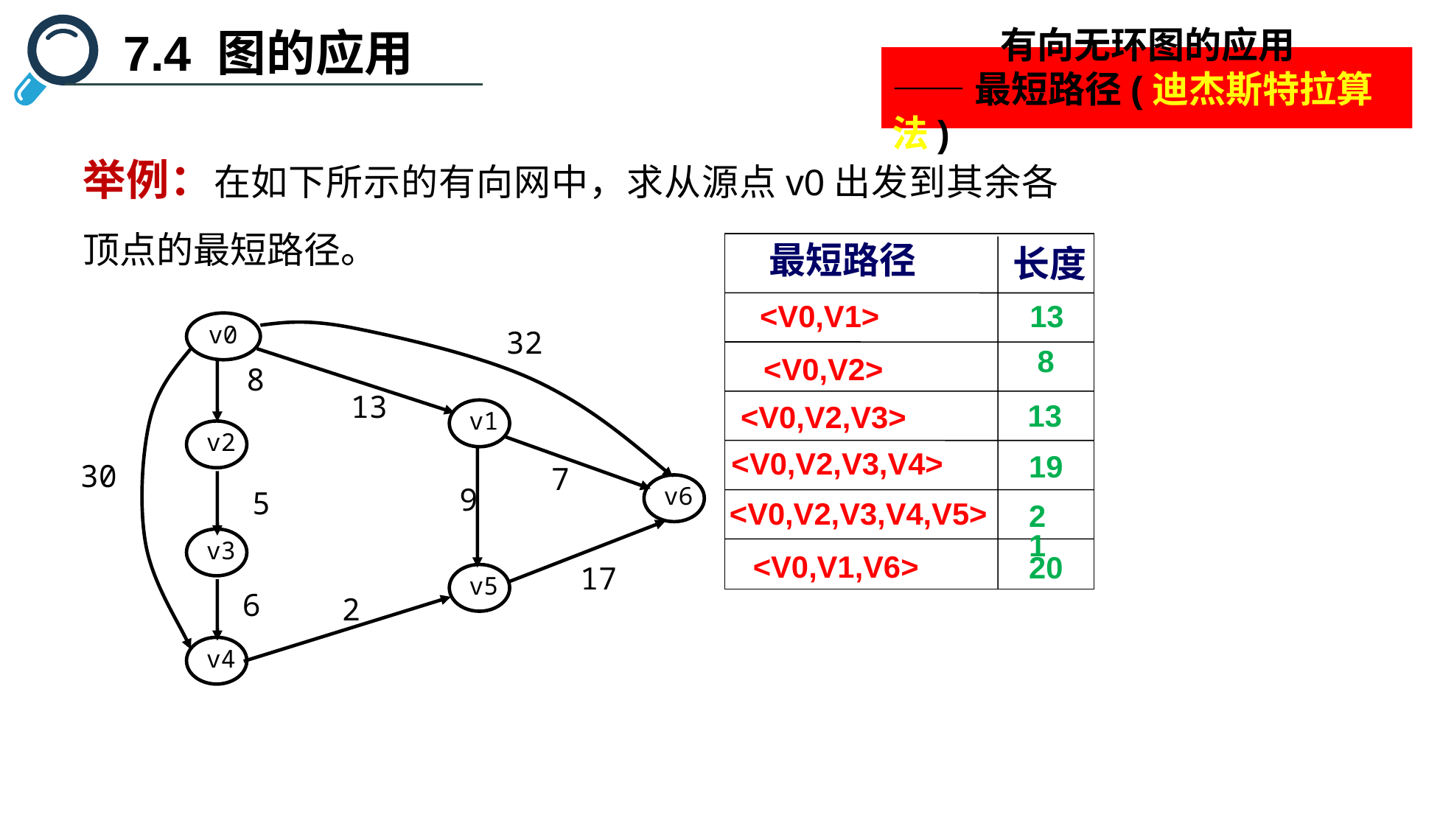

7.4 图的应用
            有向无环图的应用
——最短路径(迪杰斯特拉算法)
举例：在如下所示的有向网中，求从源点v0出发到其余各顶点的最短路径。

最短路径
长度

<V0,V1>
13
8
<V0,V2>
13
<V0,V2,V3>
<V0,V2,V3,V4>
19
<V0,V2,V3,V4,V5>
21
<V0,V1,V6>
20
v0

v1
v2

v6

v3
v5

v4
32
8
13
30
7
9
5
17
6
2